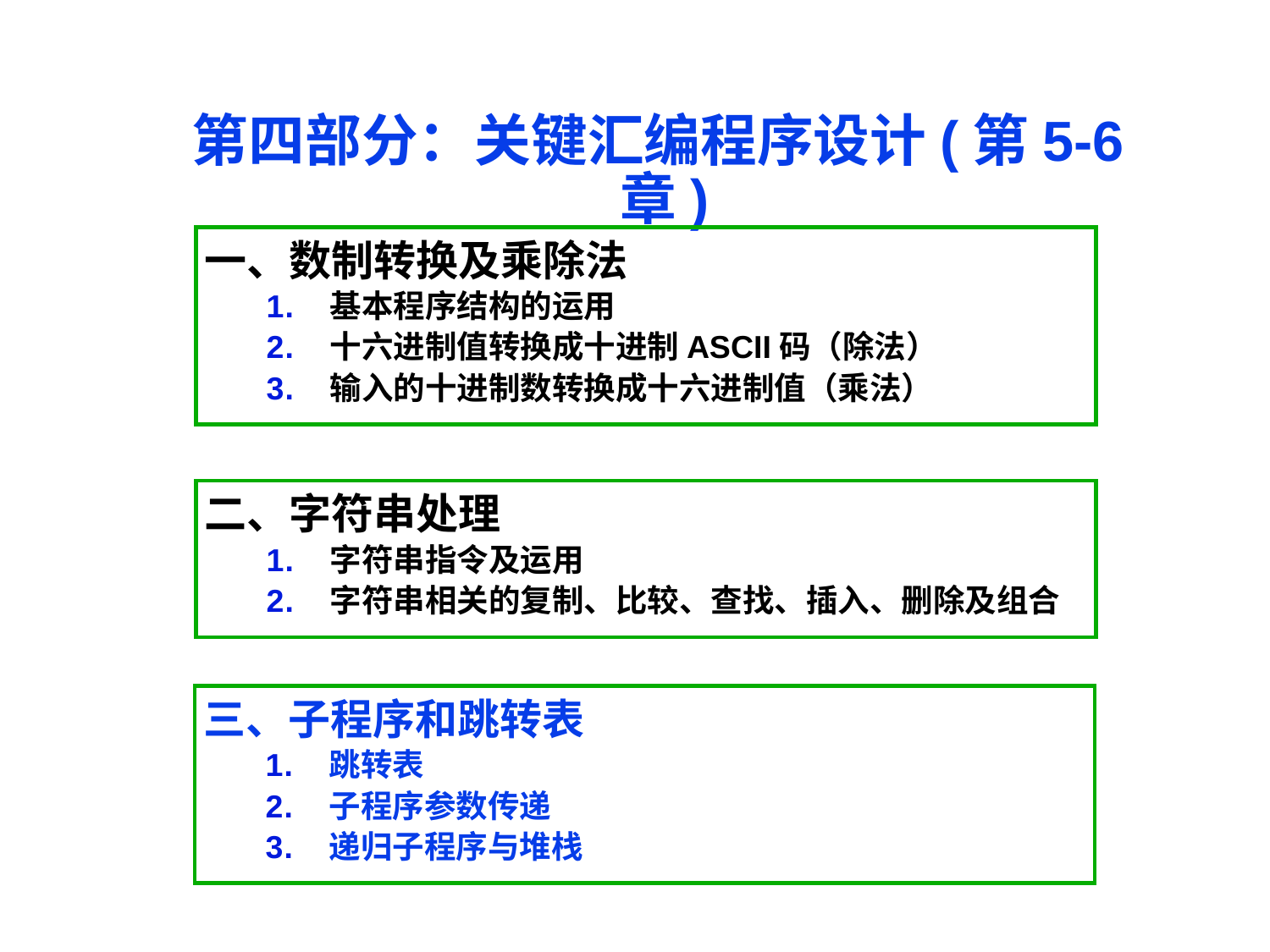

# 第四部分：关键汇编程序设计(第5-6章)
一、数制转换及乘除法
基本程序结构的运用
十六进制值转换成十进制ASCII码（除法）
输入的十进制数转换成十六进制值（乘法）
二、字符串处理
字符串指令及运用
字符串相关的复制、比较、查找、插入、删除及组合
三、子程序和跳转表
跳转表
子程序参数传递
递归子程序与堆栈